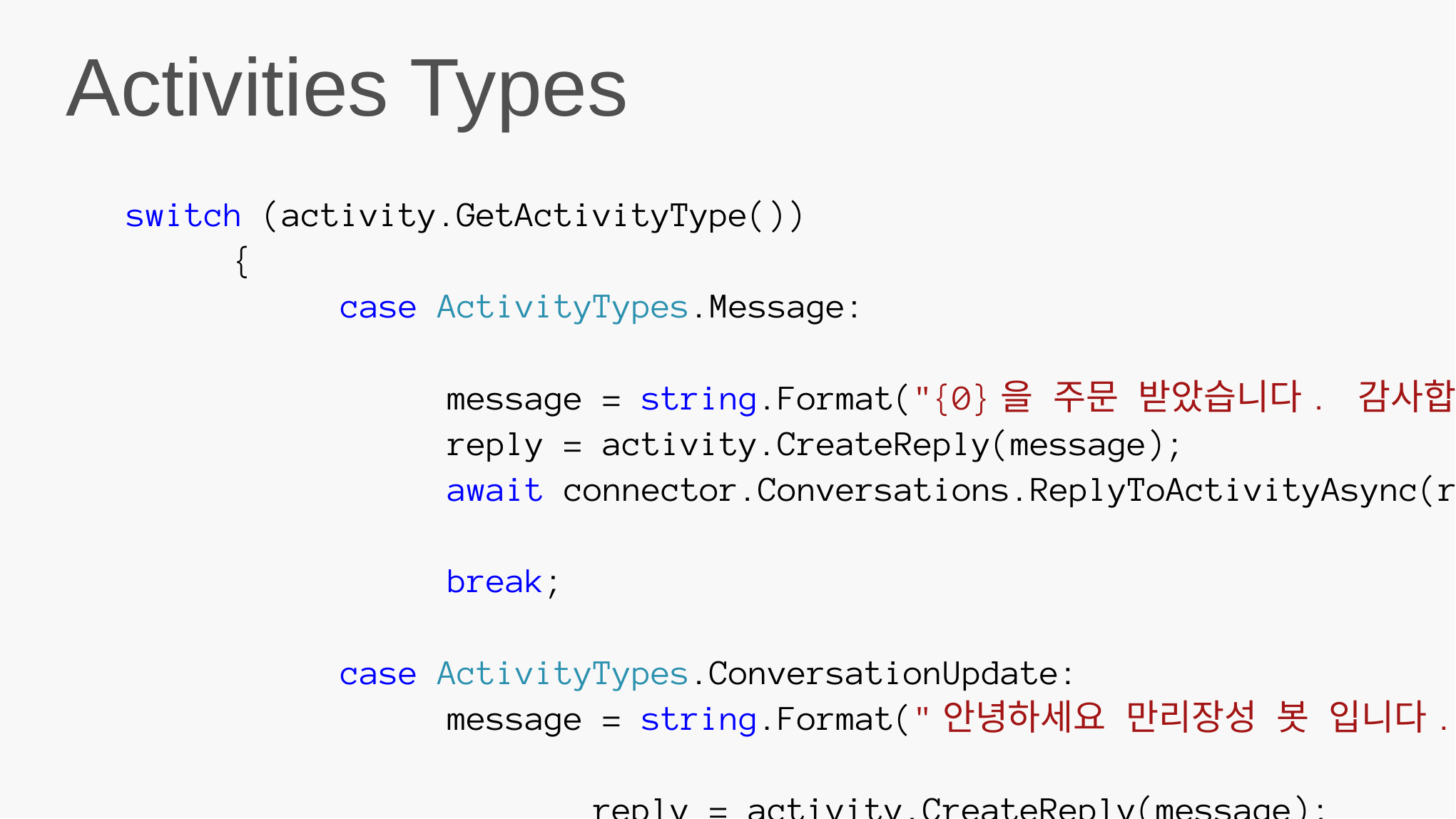

Activities Types
switch (activity.GetActivityType())
	{
		case ActivityTypes.Message:

			message = string.Format("{0}을 주문 받았습니다. 감사합니다.", activity.Text);
 			reply = activity.CreateReply(message);
			await connector.Conversations.ReplyToActivityAsync(reply);

			break;

		case ActivityTypes.ConversationUpdate:
			message = string.Format("안녕하세요 만리장성 봇 입니다. 주문하실 메뉴를 입력해 주세요", activity.Text);

                        reply = activity.CreateReply(message);
                        await connector.Conversations.ReplyToActivityAsync(reply);

                        break;

                    case ActivityTypes.ContactRelationUpdate:
                    case ActivityTypes.Typing:
                    case ActivityTypes.DeleteUserData:
                    default:
                        break;
                }